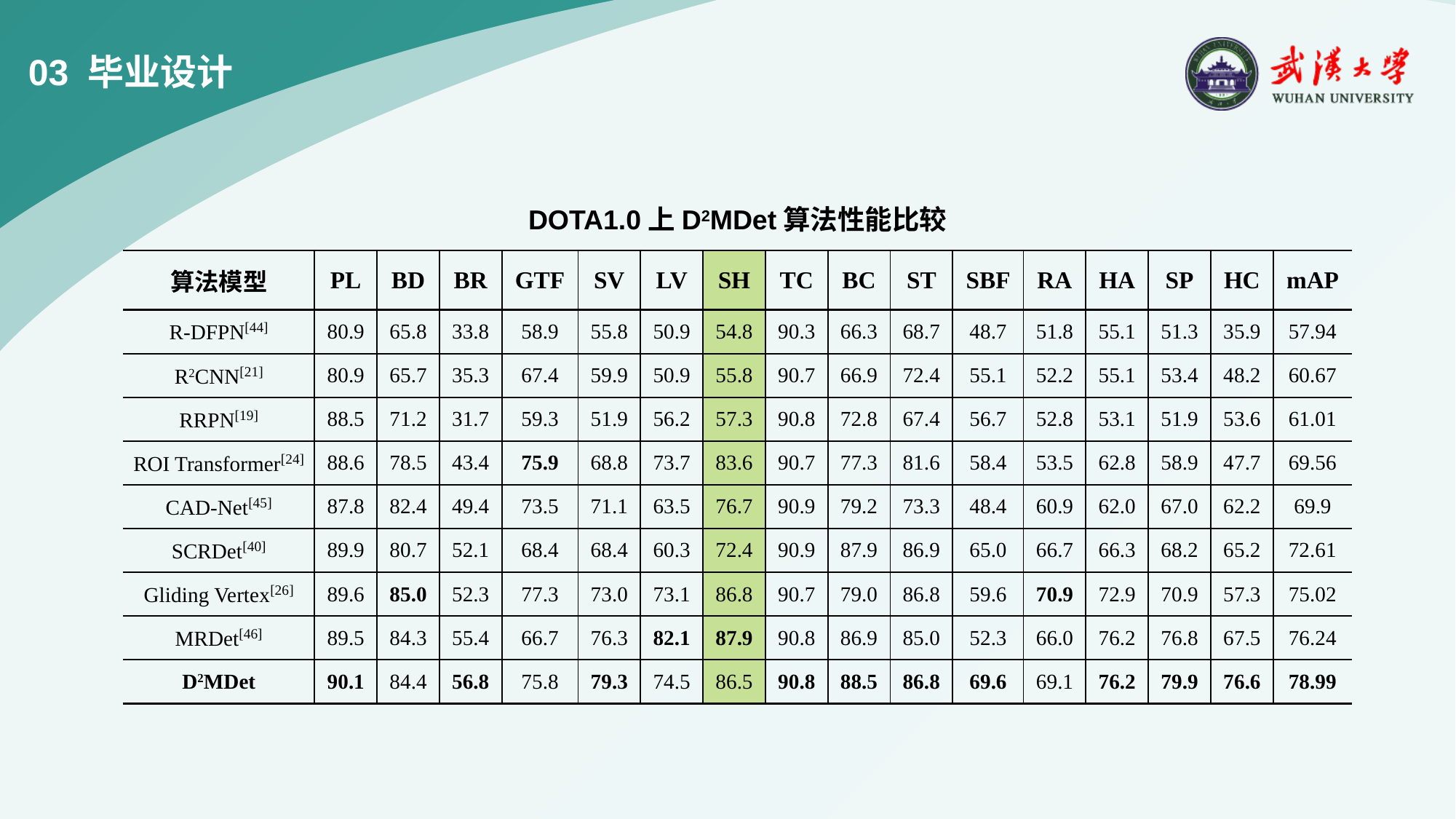

03 毕业设计
DOTA1.0上D2MDet算法性能比较
| 算法模型 | PL | BD | BR | GTF | SV | LV | SH | TC | BC | ST | SBF | RA | HA | SP | HC | mAP |
| --- | --- | --- | --- | --- | --- | --- | --- | --- | --- | --- | --- | --- | --- | --- | --- | --- |
| R-DFPN[44] | 80.9 | 65.8 | 33.8 | 58.9 | 55.8 | 50.9 | 54.8 | 90.3 | 66.3 | 68.7 | 48.7 | 51.8 | 55.1 | 51.3 | 35.9 | 57.94 |
| R2CNN[21] | 80.9 | 65.7 | 35.3 | 67.4 | 59.9 | 50.9 | 55.8 | 90.7 | 66.9 | 72.4 | 55.1 | 52.2 | 55.1 | 53.4 | 48.2 | 60.67 |
| RRPN[19] | 88.5 | 71.2 | 31.7 | 59.3 | 51.9 | 56.2 | 57.3 | 90.8 | 72.8 | 67.4 | 56.7 | 52.8 | 53.1 | 51.9 | 53.6 | 61.01 |
| ROI Transformer[24] | 88.6 | 78.5 | 43.4 | 75.9 | 68.8 | 73.7 | 83.6 | 90.7 | 77.3 | 81.6 | 58.4 | 53.5 | 62.8 | 58.9 | 47.7 | 69.56 |
| CAD-Net[45] | 87.8 | 82.4 | 49.4 | 73.5 | 71.1 | 63.5 | 76.7 | 90.9 | 79.2 | 73.3 | 48.4 | 60.9 | 62.0 | 67.0 | 62.2 | 69.9 |
| SCRDet[40] | 89.9 | 80.7 | 52.1 | 68.4 | 68.4 | 60.3 | 72.4 | 90.9 | 87.9 | 86.9 | 65.0 | 66.7 | 66.3 | 68.2 | 65.2 | 72.61 |
| Gliding Vertex[26] | 89.6 | 85.0 | 52.3 | 77.3 | 73.0 | 73.1 | 86.8 | 90.7 | 79.0 | 86.8 | 59.6 | 70.9 | 72.9 | 70.9 | 57.3 | 75.02 |
| MRDet[46] | 89.5 | 84.3 | 55.4 | 66.7 | 76.3 | 82.1 | 87.9 | 90.8 | 86.9 | 85.0 | 52.3 | 66.0 | 76.2 | 76.8 | 67.5 | 76.24 |
| D2MDet | 90.1 | 84.4 | 56.8 | 75.8 | 79.3 | 74.5 | 86.5 | 90.8 | 88.5 | 86.8 | 69.6 | 69.1 | 76.2 | 79.9 | 76.6 | 78.99 |